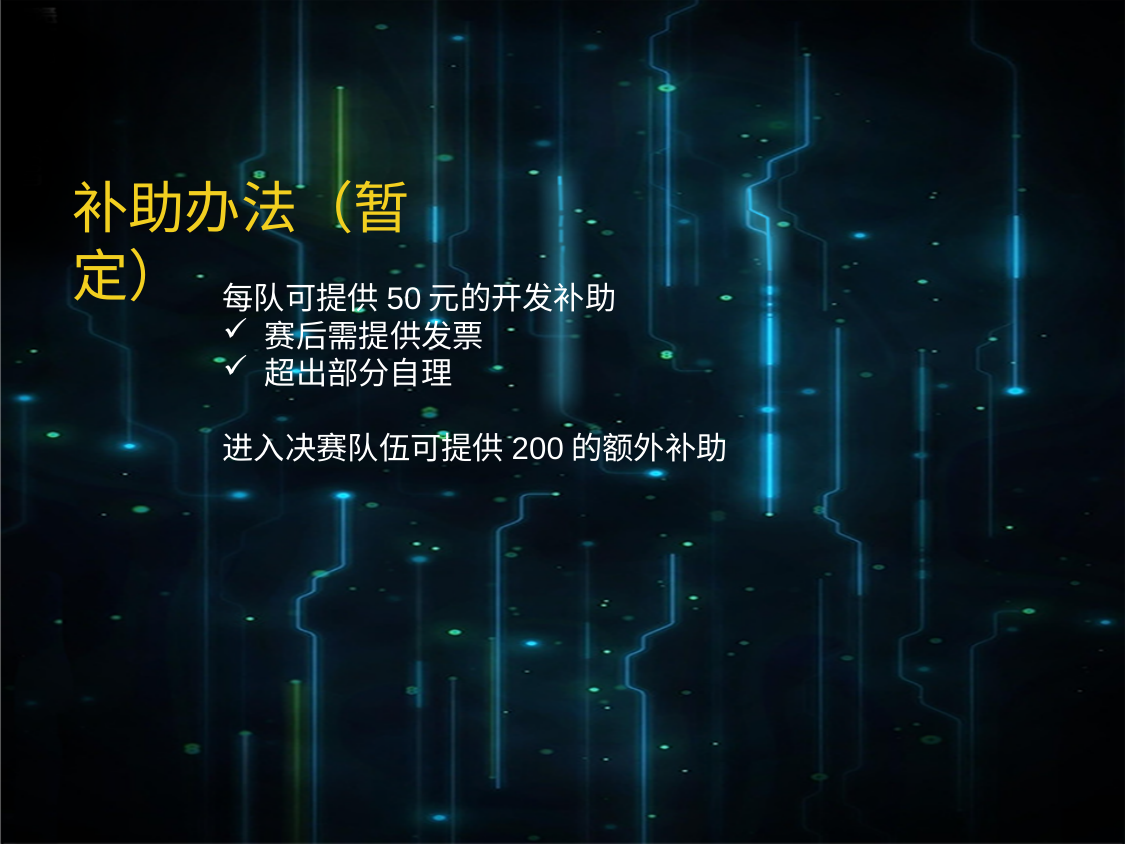

补助办法（暂定）
每队可提供50元的开发补助
赛后需提供发票
超出部分自理

进入决赛队伍可提供200的额外补助